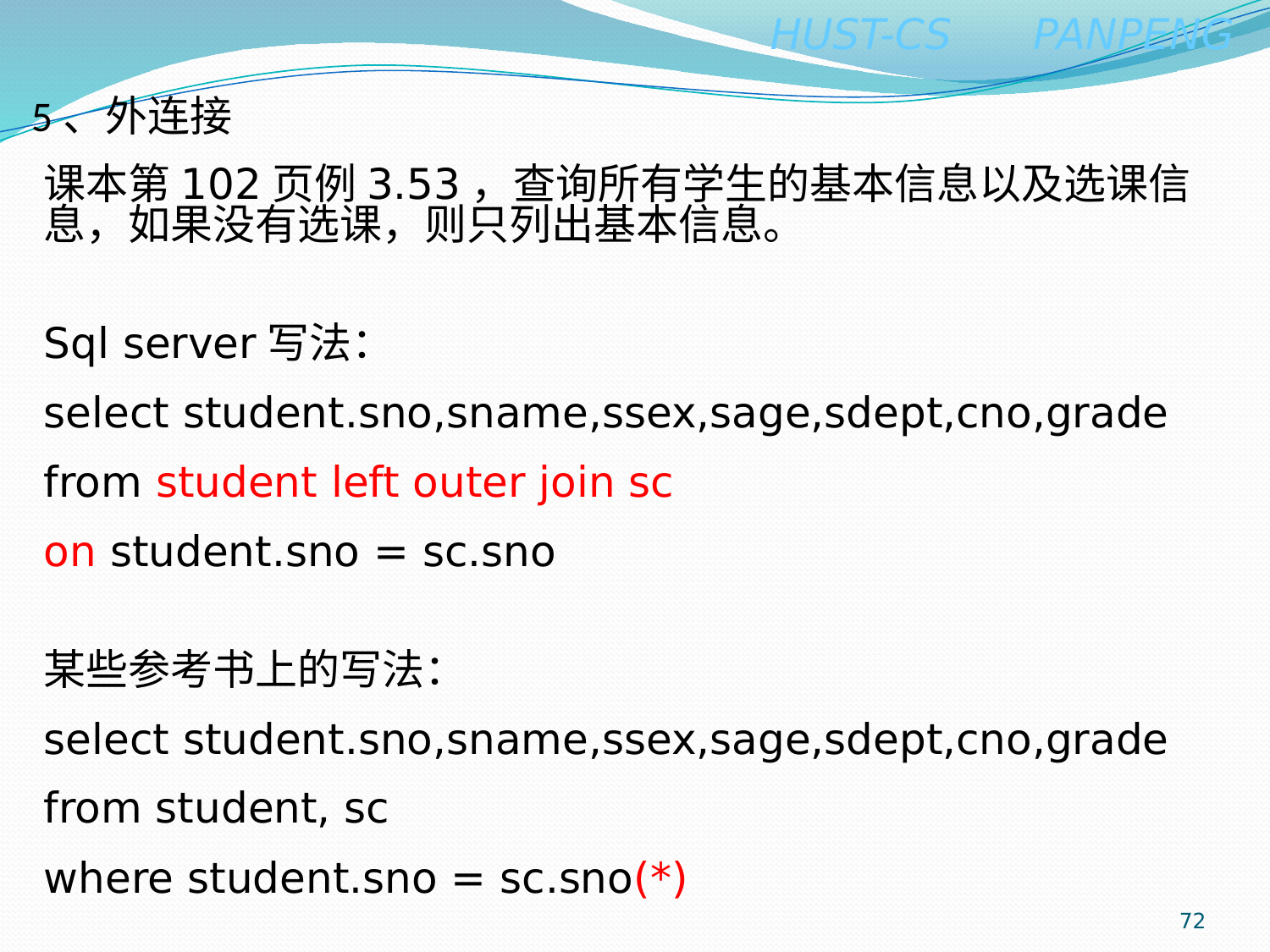

# 5、外连接
课本第102页例3.53，查询所有学生的基本信息以及选课信息，如果没有选课，则只列出基本信息。

Sql server写法：
select student.sno,sname,ssex,sage,sdept,cno,grade
from student left outer join sc
on student.sno = sc.sno

某些参考书上的写法：
select student.sno,sname,ssex,sage,sdept,cno,grade
from student, sc
where student.sno = sc.sno(*)
72